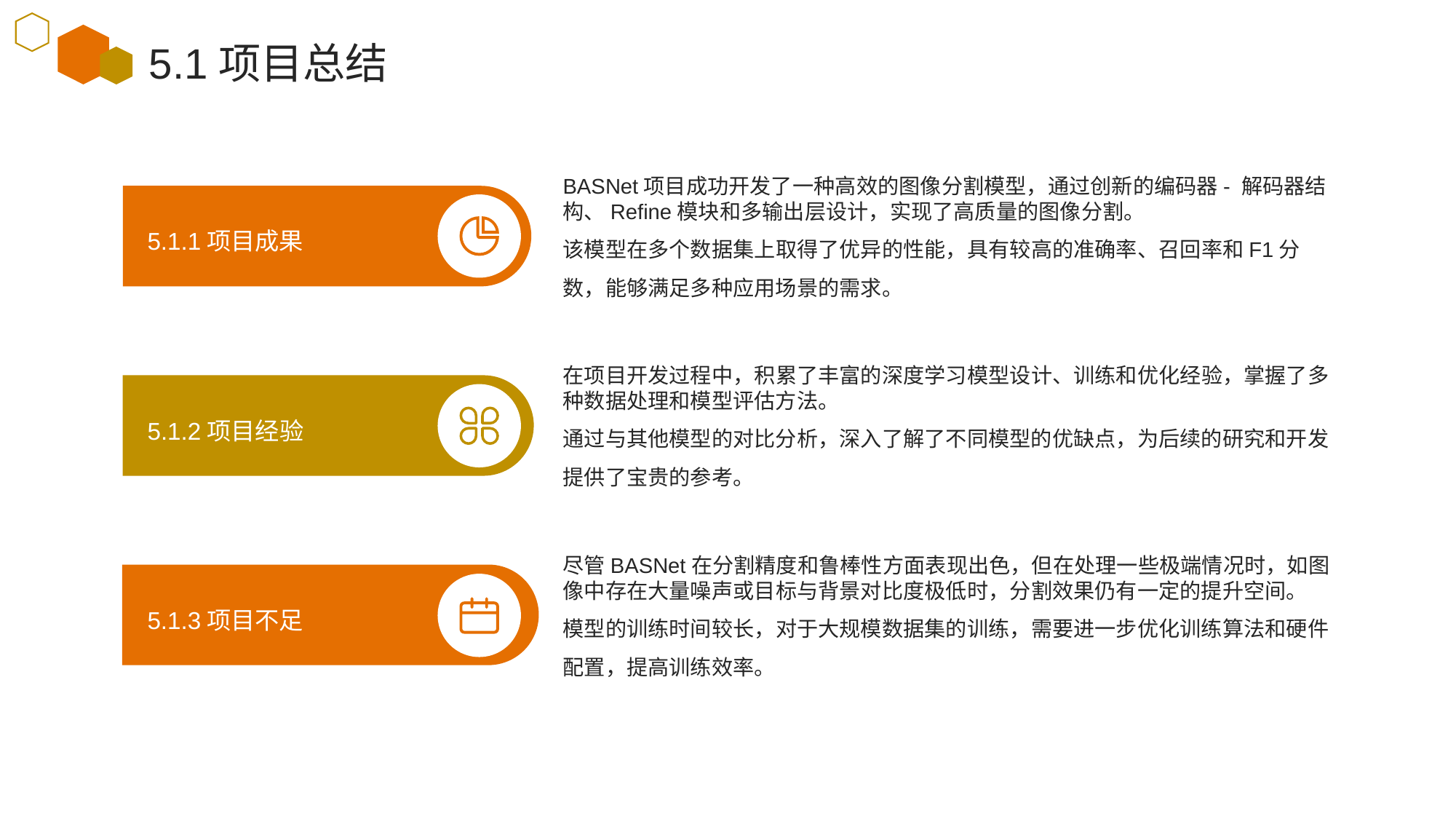

5.1项目总结

BASNet项目成功开发了一种高效的图像分割模型，通过创新的编码器- 解码器结构、Refine模块和多输出层设计，实现了高质量的图像分割。
该模型在多个数据集上取得了优异的性能，具有较高的准确率、召回率和F1分数，能够满足多种应用场景的需求。

5.1.1项目成果

在项目开发过程中，积累了丰富的深度学习模型设计、训练和优化经验，掌握了多种数据处理和模型评估方法。
通过与其他模型的对比分析，深入了解了不同模型的优缺点，为后续的研究和开发提供了宝贵的参考。

5.1.2项目经验

尽管BASNet在分割精度和鲁棒性方面表现出色，但在处理一些极端情况时，如图像中存在大量噪声或目标与背景对比度极低时，分割效果仍有一定的提升空间。
模型的训练时间较长，对于大规模数据集的训练，需要进一步优化训练算法和硬件配置，提高训练效率。

5.1.3项目不足